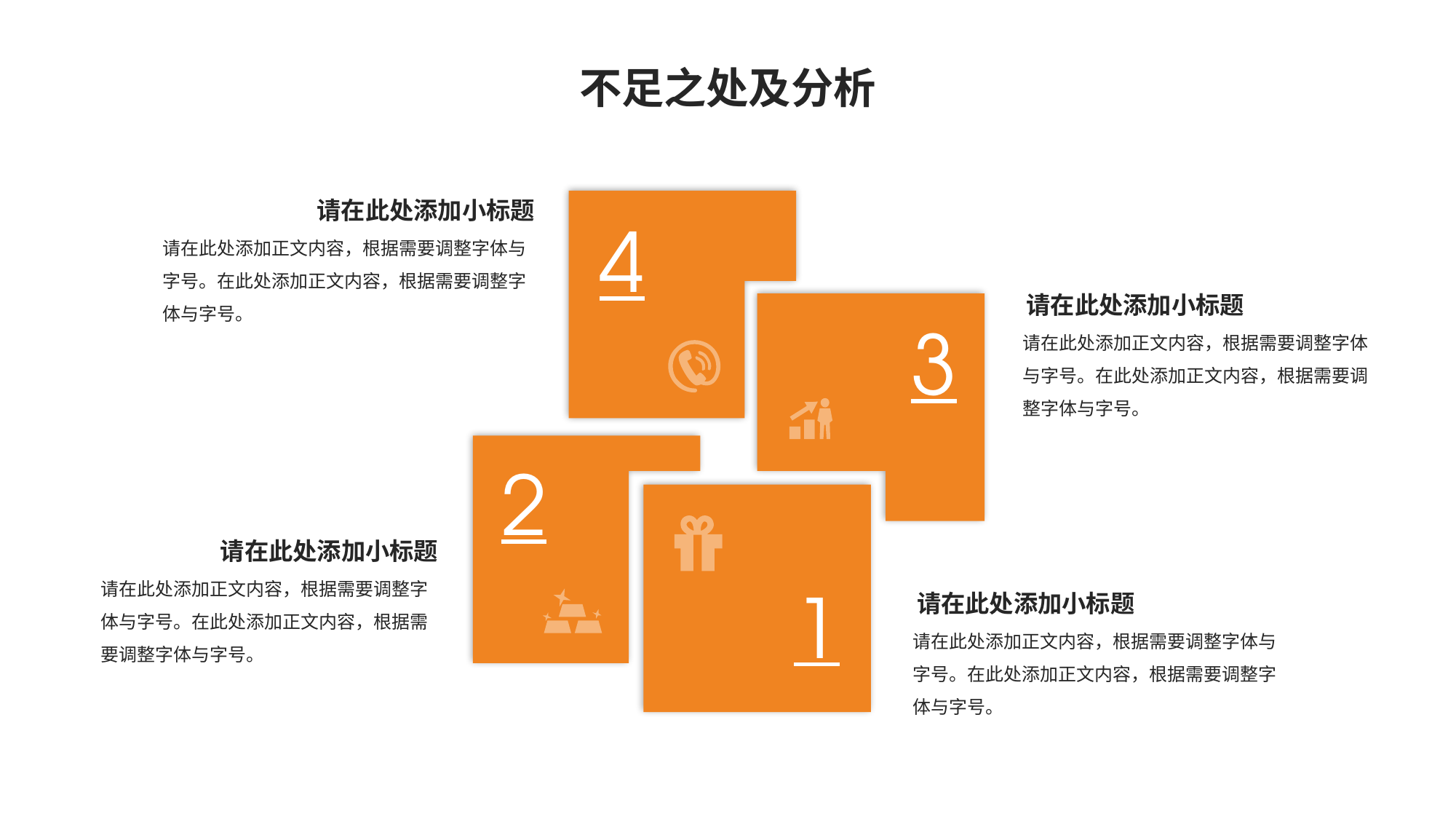

不足之处及分析
请在此处添加小标题

4
请在此处添加正文内容，根据需要调整字体与字号。在此处添加正文内容，根据需要调整字体与字号。
请在此处添加小标题

3
请在此处添加正文内容，根据需要调整字体与字号。在此处添加正文内容，根据需要调整字体与字号。

2

请在此处添加小标题
请在此处添加正文内容，根据需要调整字体与字号。在此处添加正文内容，根据需要调整字体与字号。
1
请在此处添加小标题

请在此处添加正文内容，根据需要调整字体与字号。在此处添加正文内容，根据需要调整字体与字号。